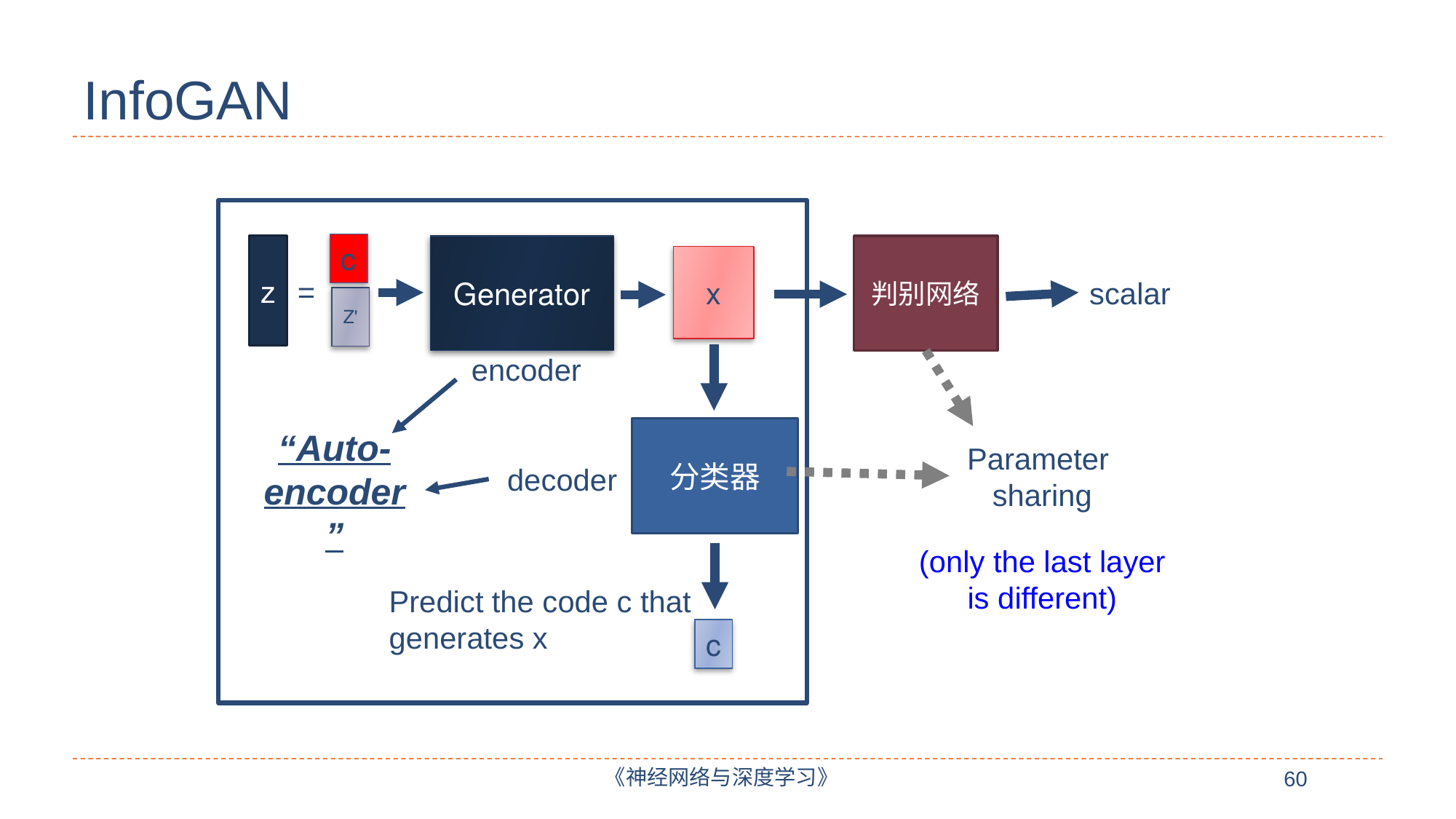

# InfoGAN

c
Generator
判别网络
z
x
=
scalar
Z'
encoder
分类器
“Auto-encoder”
Parameter
sharing
decoder
(only the last layer is different)
Predict the code c that generates x
c